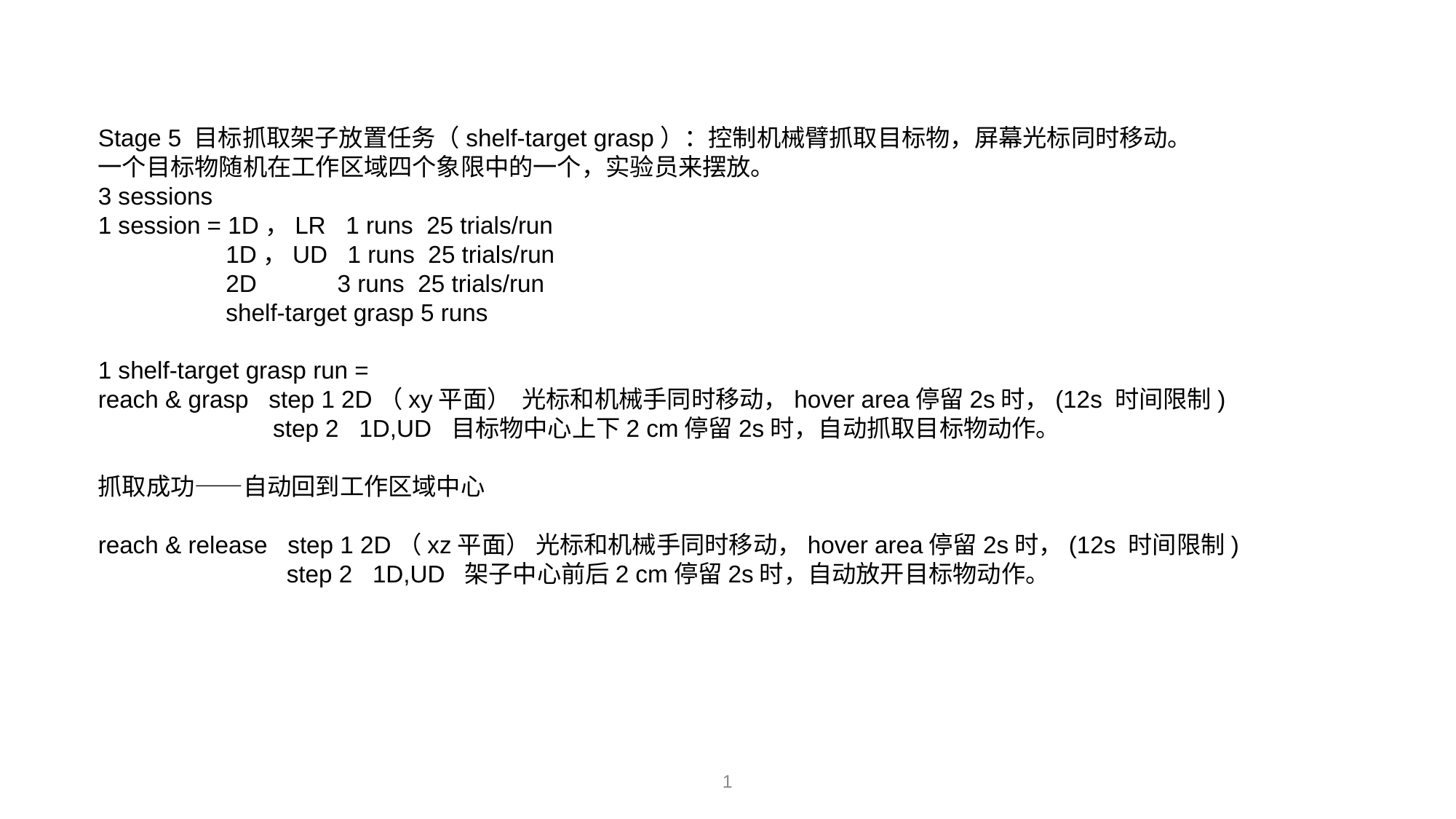

Stage 5 目标抓取架子放置任务（shelf-target grasp）：控制机械臂抓取目标物，屏幕光标同时移动。
一个目标物随机在工作区域四个象限中的一个，实验员来摆放。
3 sessions
1 session = 1D，LR   1 runs  25 trials/run
                   1D，UD   1 runs  25 trials/run
                   2D            3 runs  25 trials/run
                   shelf-target grasp 5 runs

1 shelf-target grasp run =
reach & grasp   step 1 2D（xy平面）  光标和机械手同时移动，hover area停留2s时，(12s 时间限制)
                          step 2   1D,UD  目标物中心上下2 cm停留2s时，自动抓取目标物动作。

抓取成功——自动回到工作区域中心

reach & release   step 1 2D（xz平面） 光标和机械手同时移动，hover area停留2s时，(12s 时间限制)
                            step 2   1D,UD  架子中心前后2 cm停留2s时，自动放开目标物动作。
1